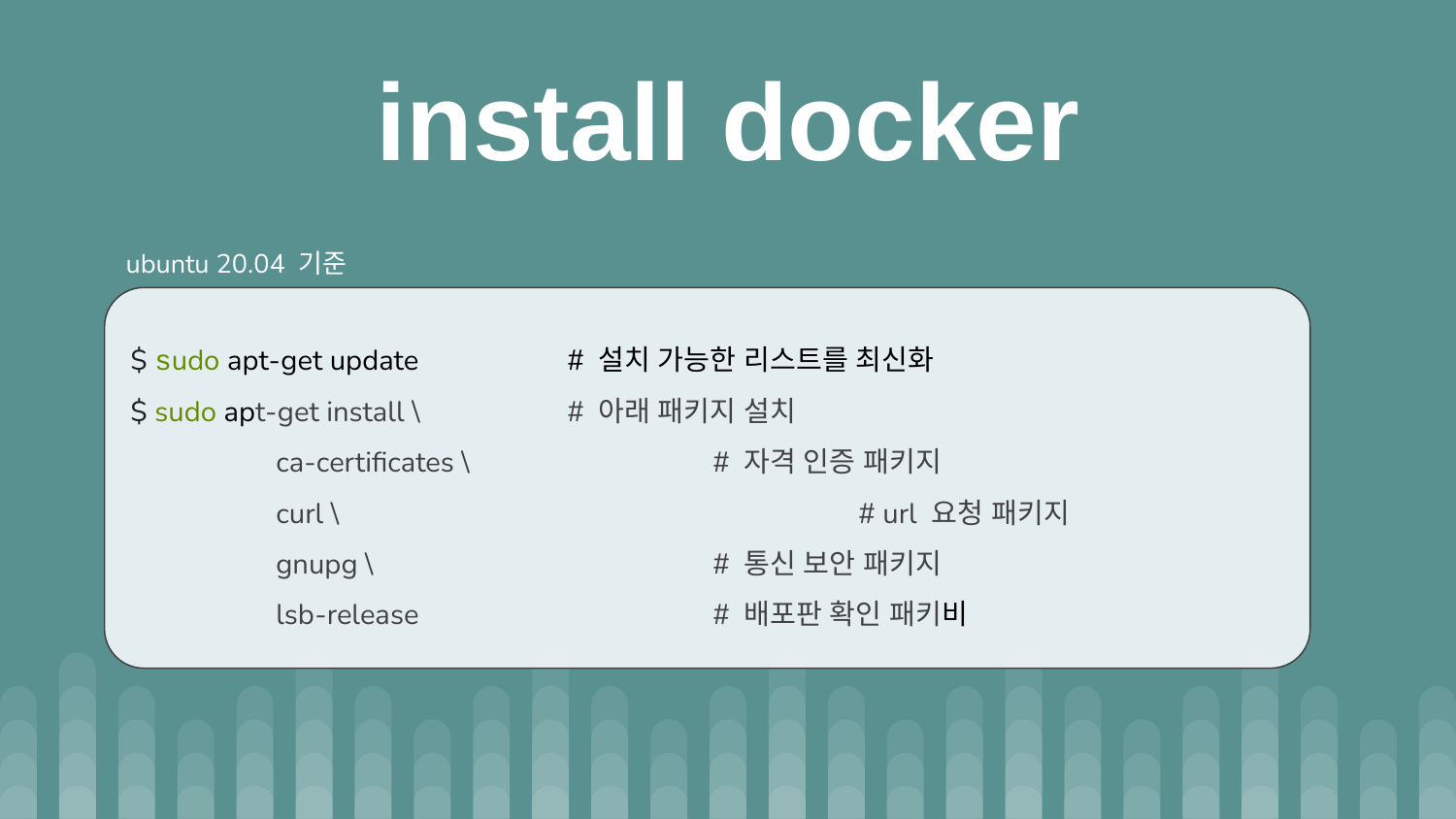

# install docker
 ubuntu 20.04 기준

$ sudo apt-get update 	# 설치 가능한 리스트를 최신화
$ sudo apt-get install \ 	# 아래 패키지 설치
    	ca-certificates \		# 자격 인증 패키지
    	curl \				# url 요청 패키지
    	gnupg \			# 통신 보안 패키지
    	lsb-release			# 배포판 확인 패키비